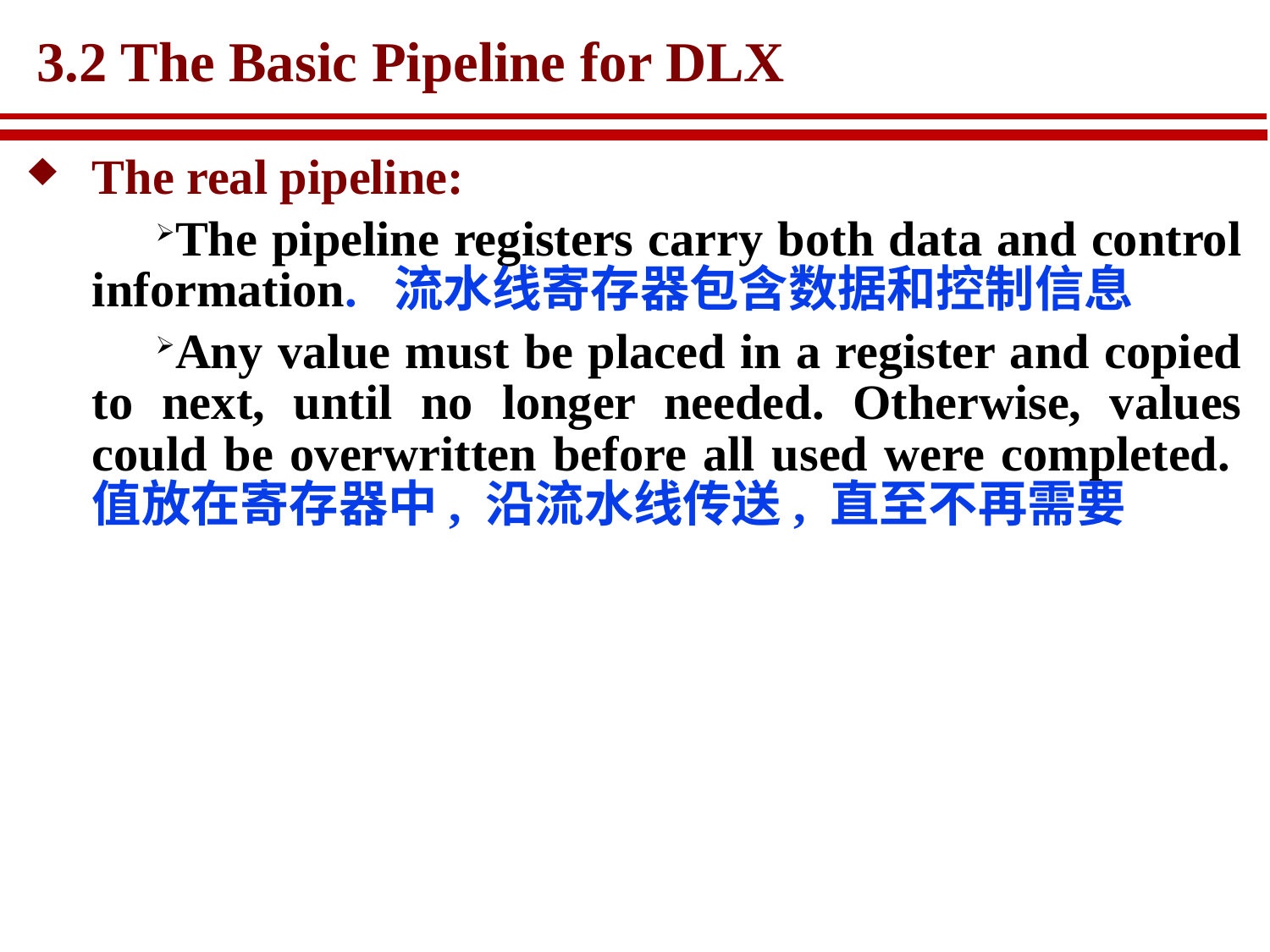

# 3.2 The Basic Pipeline for DLX
The real pipeline:
The pipeline registers carry both data and control information.  流水线寄存器包含数据和控制信息
Any value must be placed in a register and copied to next, until no longer needed. Otherwise, values could be overwritten before all used were completed.值放在寄存器中, 沿流水线传送, 直至不再需要